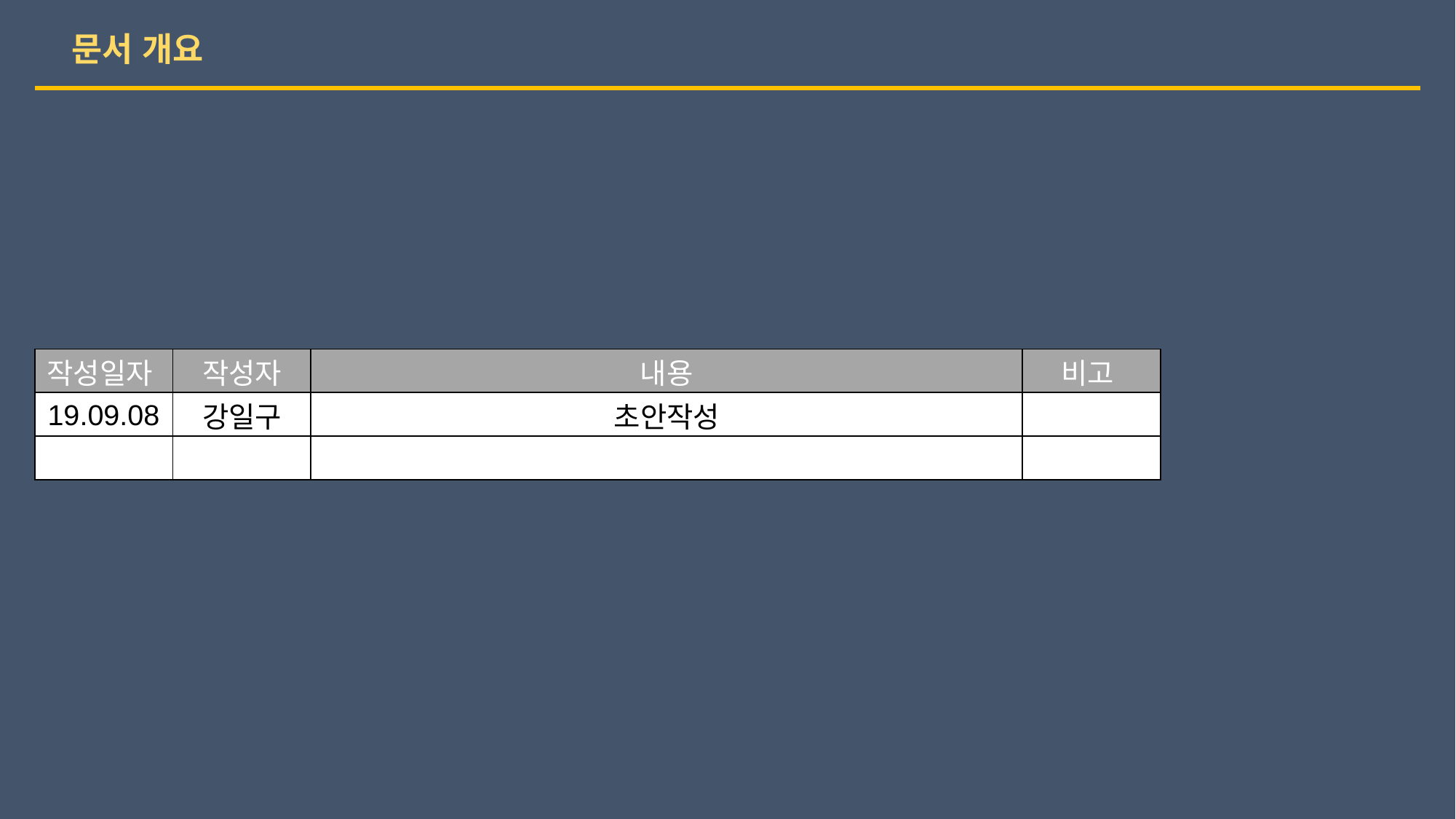

문서 개요
| 작성일자 | 작성자 | 내용 | 비고 |
| --- | --- | --- | --- |
| 19.09.08 | 강일구 | 초안작성 |  |
|  |  |  |  |